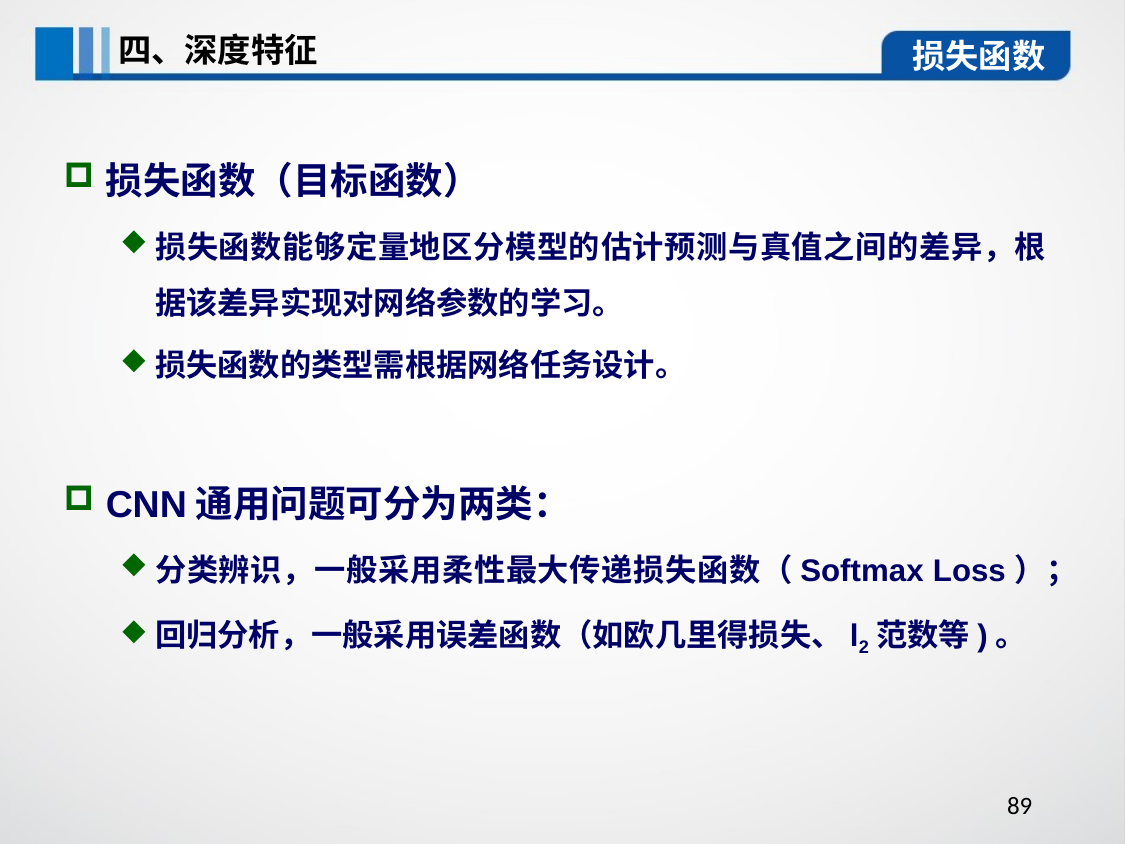

四、深度特征
损失函数
损失函数（目标函数）
损失函数能够定量地区分模型的估计预测与真值之间的差异，根据该差异实现对网络参数的学习。
损失函数的类型需根据网络任务设计。

CNN通用问题可分为两类：
分类辨识，一般采用柔性最大传递损失函数（Softmax Loss）；
回归分析，一般采用误差函数（如欧几里得损失、l2范数等)。

89